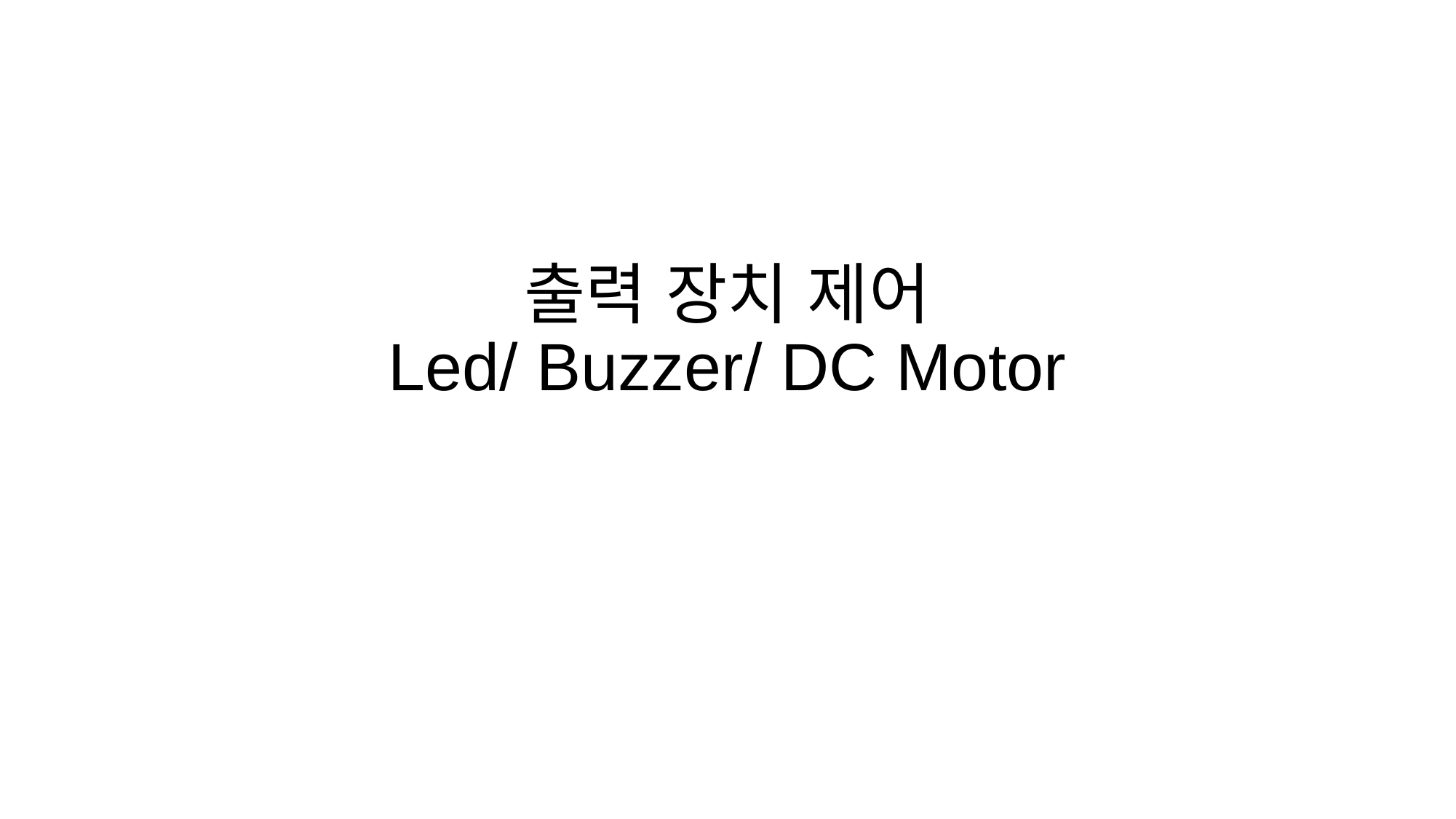

# 출력 장치 제어 Led/ Buzzer/ DC Motor